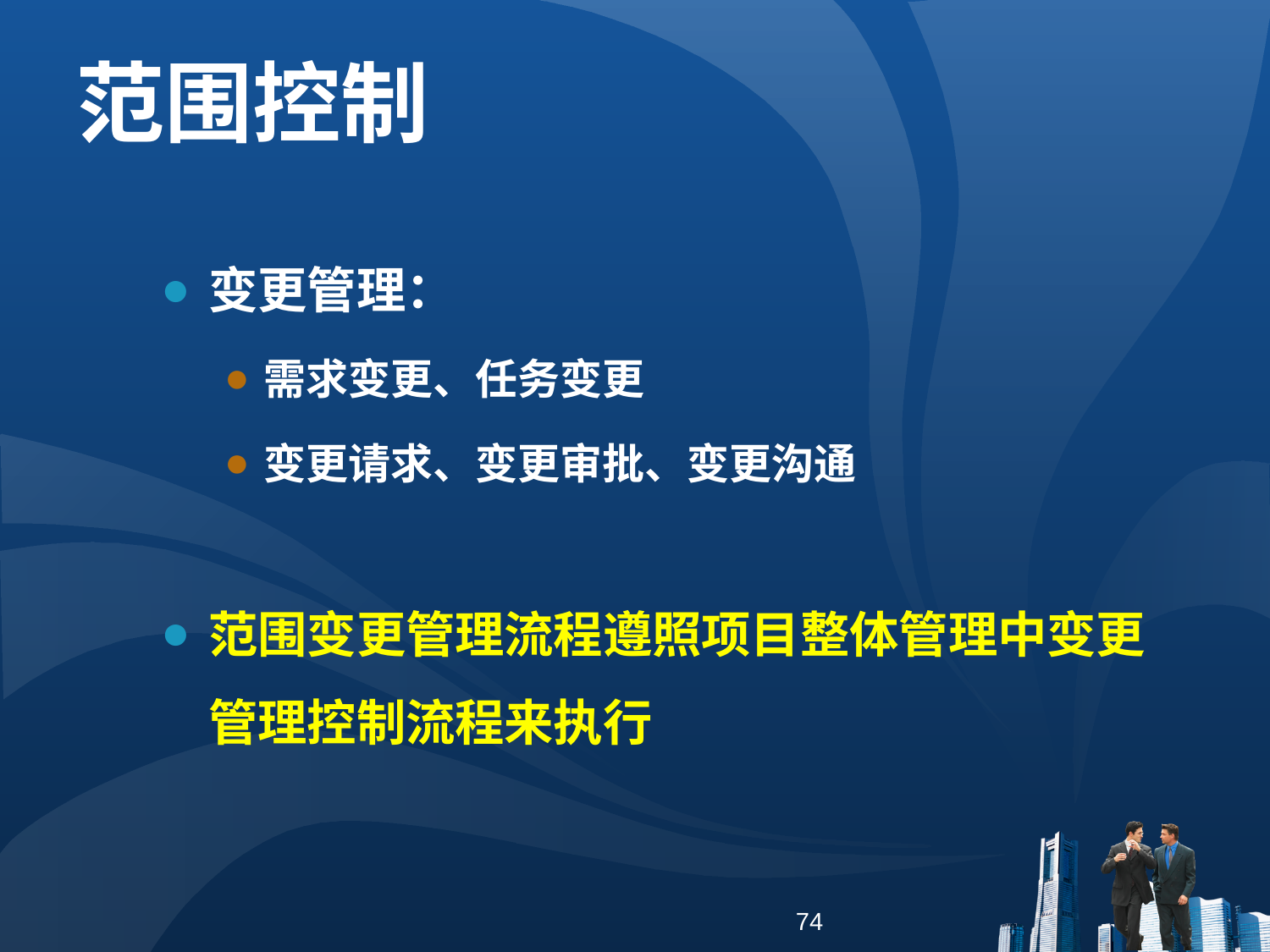

范围控制
变更管理：
需求变更、任务变更
变更请求、变更审批、变更沟通

范围变更管理流程遵照项目整体管理中变更管理控制流程来执行
74